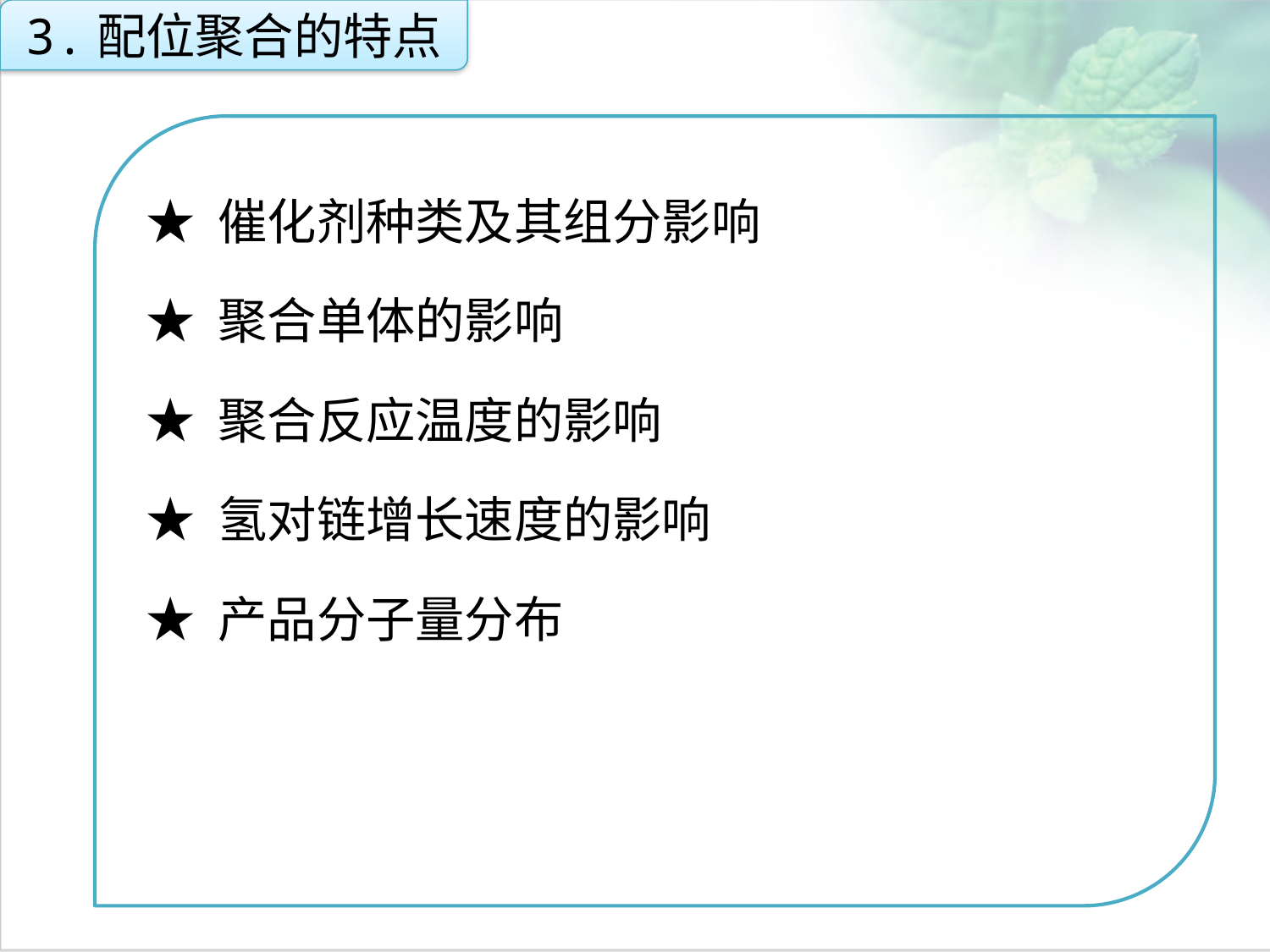

3.配位聚合的特点
★ 催化剂种类及其组分影响
★ 聚合单体的影响
★ 聚合反应温度的影响
★ 氢对链增长速度的影响
★ 产品分子量分布
点击添加文本
点击添加文本
点击添加文本
点击添加文本